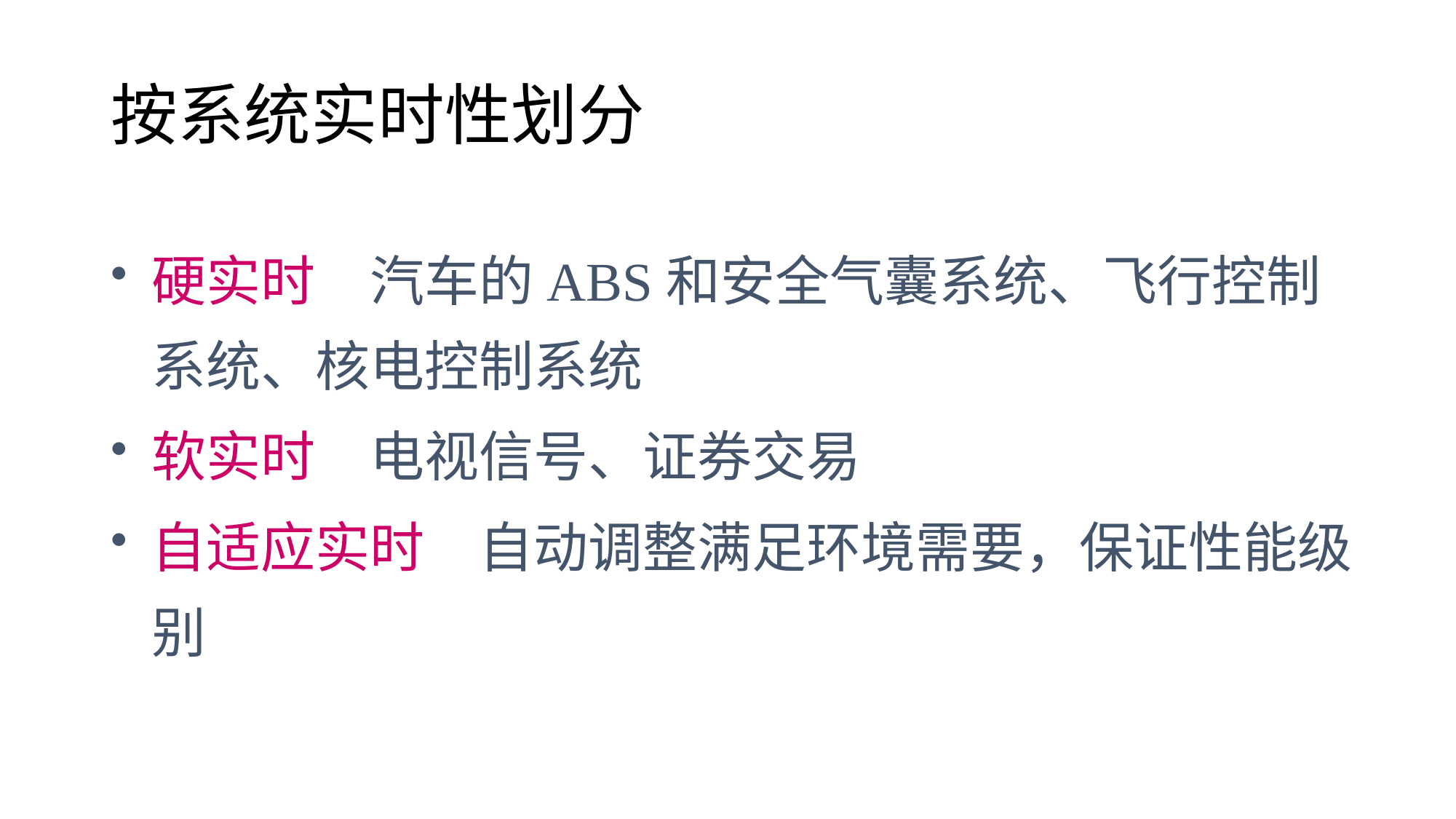

# 按系统实时性划分

硬实时　汽车的ABS和安全气囊系统、飞行控制系统、核电控制系统
软实时　电视信号、证券交易
自适应实时　自动调整满足环境需要，保证性能级别